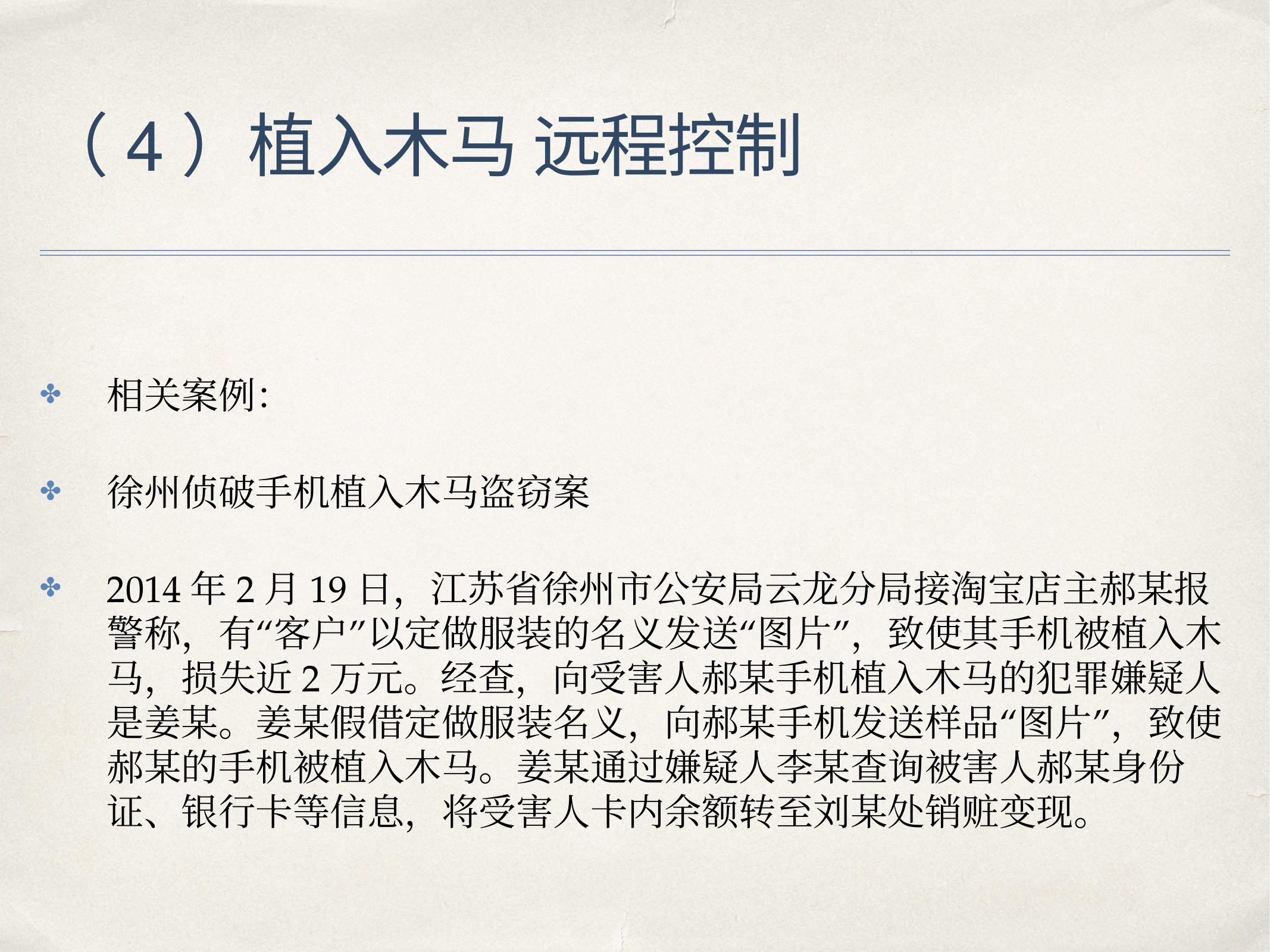

# （4）植入木马 远程控制
相关案例：
徐州侦破手机植入木马盗窃案
2014年2月19日，江苏省徐州市公安局云龙分局接淘宝店主郝某报警称，有“客户”以定做服装的名义发送“图片”，致使其手机被植入木马，损失近2万元。经查，向受害人郝某手机植入木马的犯罪嫌疑人是姜某。姜某假借定做服装名义，向郝某手机发送样品“图片”，致使郝某的手机被植入木马。姜某通过嫌疑人李某查询被害人郝某身份证、银行卡等信息，将受害人卡内余额转至刘某处销赃变现。